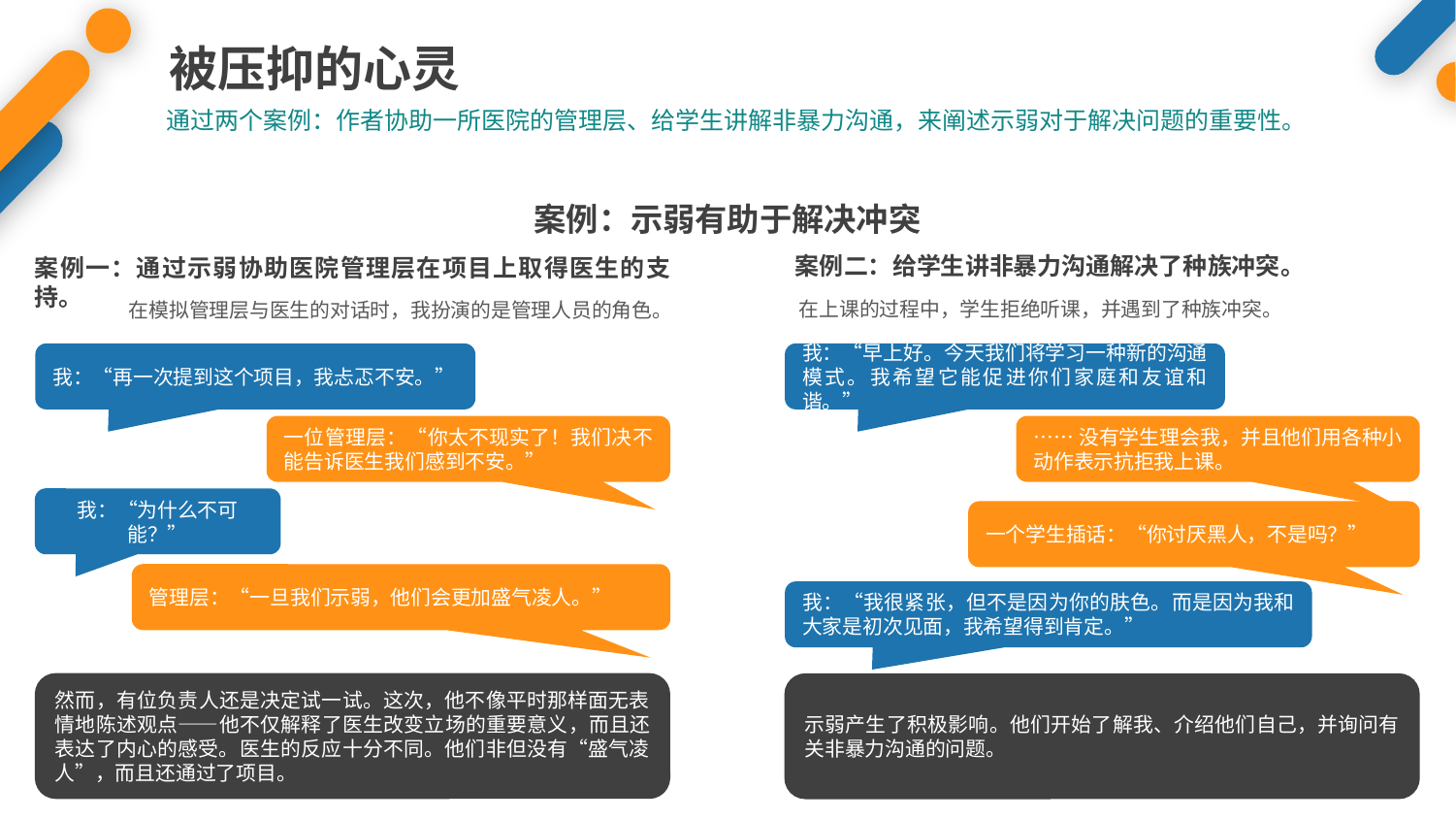

被压抑的心灵
通过两个案例：作者协助一所医院的管理层、给学生讲解非暴力沟通，来阐述示弱对于解决问题的重要性。
案例：示弱有助于解决冲突
案例二：给学生讲非暴力沟通解决了种族冲突。
案例一：通过示弱协助医院管理层在项目上取得医生的支持。
在上课的过程中，学生拒绝听课，并遇到了种族冲突。
在模拟管理层与医生的对话时，我扮演的是管理人员的角色。
我：“再一次提到这个项目，我忐忑不安。”
我：“早上好。今天我们将学习一种新的沟通模式。我希望它能促进你们家庭和友谊和谐。”
一位管理层：“你太不现实了！我们决不能告诉医生我们感到不安。”
……没有学生理会我，并且他们用各种小动作表示抗拒我上课。
我：“为什么不可能？”
一个学生插话：“你讨厌黑人，不是吗？”
管理层：“一旦我们示弱，他们会更加盛气凌人。”
我：“我很紧张，但不是因为你的肤色。而是因为我和大家是初次见面，我希望得到肯定。”
然而，有位负责人还是决定试一试。这次，他不像平时那样面无表情地陈述观点——他不仅解释了医生改变立场的重要意义，而且还表达了内心的感受。医生的反应十分不同。他们非但没有“盛气凌人”，而且还通过了项目。
示弱产生了积极影响。他们开始了解我、介绍他们自己，并询问有关非暴力沟通的问题。